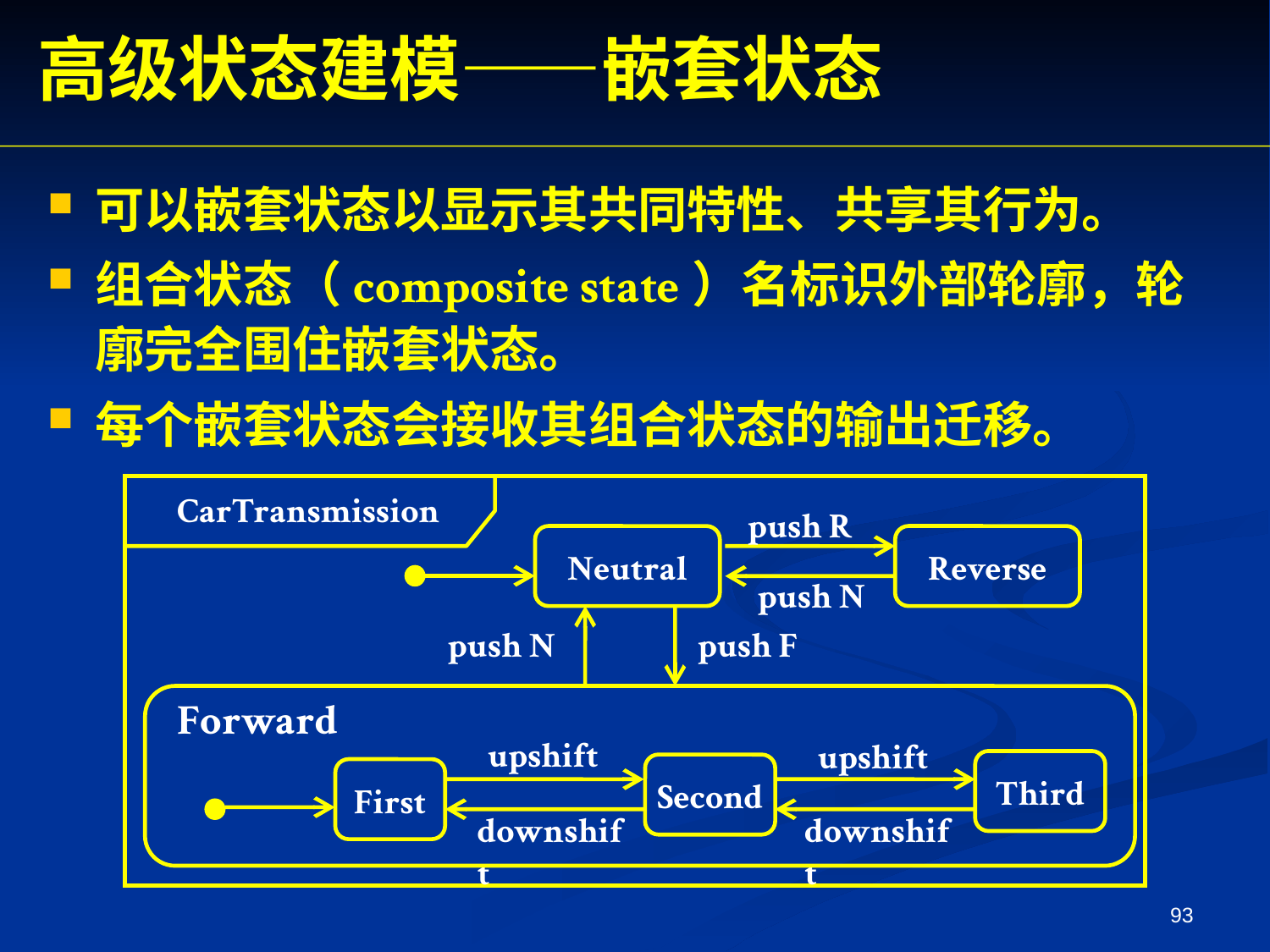

高级状态建模——嵌套状态

可以嵌套状态以显示其共同特性、共享其行为。
组合状态（composite state）名标识外部轮廓，轮廓完全围住嵌套状态。
每个嵌套状态会接收其组合状态的输出迁移。

CarTransmission
push R
Neutral
Reverse

push N

push N
push F

Forward
upshift
upshift
Third
Second
First

downshift
downshift

93